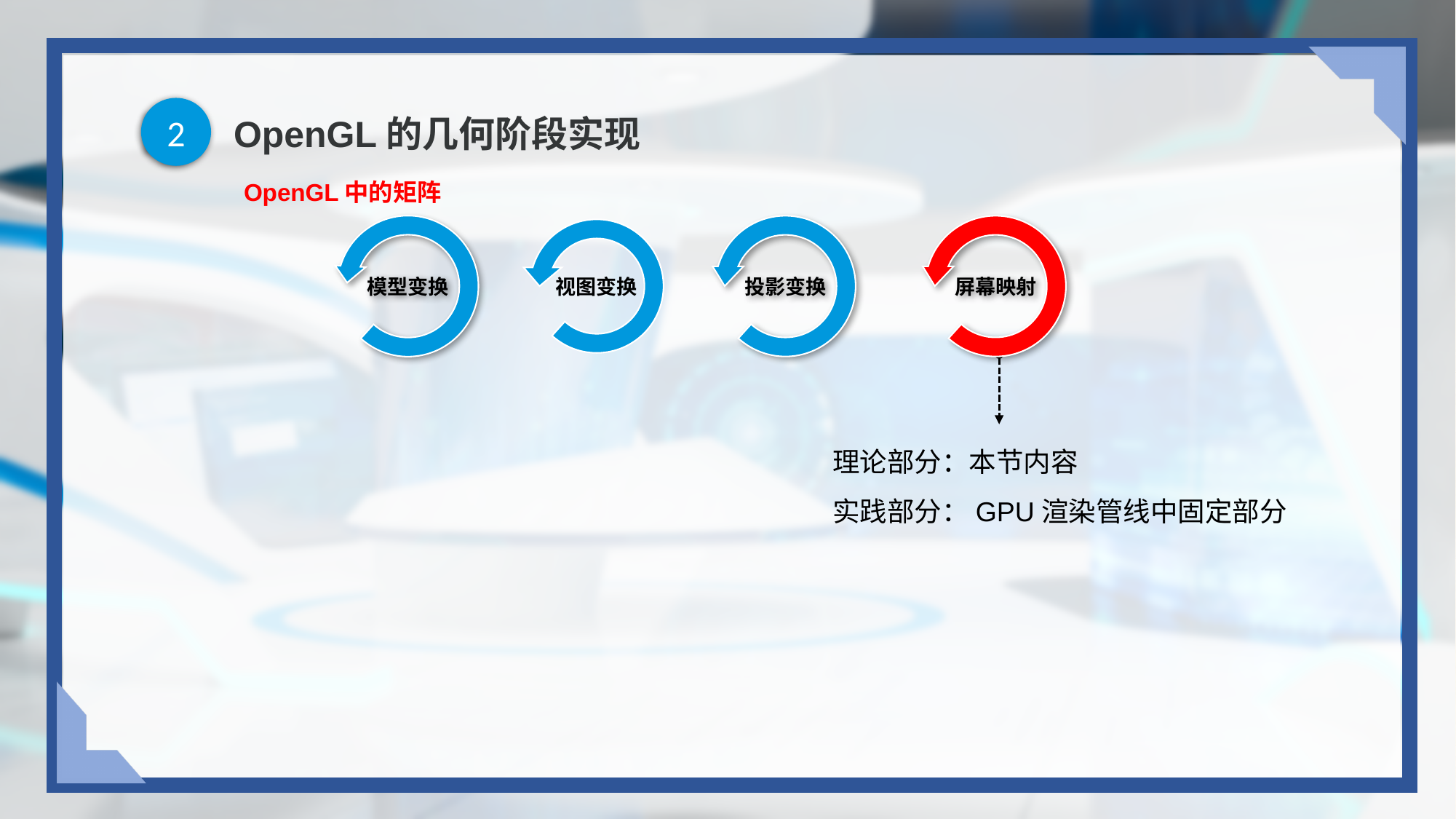

2
# OpenGL的几何阶段实现
OpenGL中的矩阵

模型变换
视图变换
投影变换
屏幕映射
理论部分：本节内容
实践部分：GPU渲染管线中固定部分